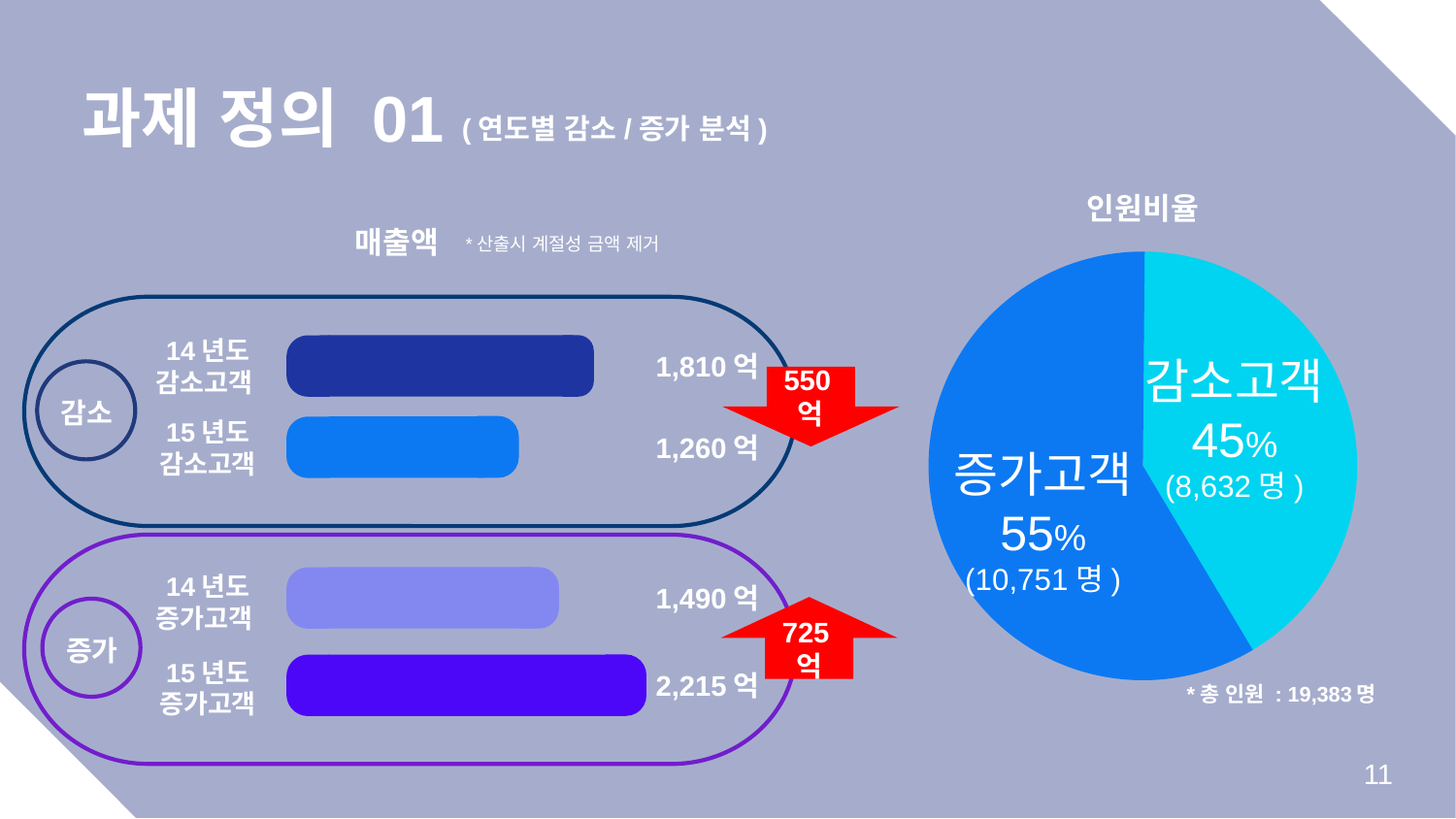

1인당 평균 매출

과제 정의 01
(연도별 감소/증가 분석)
인원비율

감소고객
45%
(8,632명)
증가고객
55%
(10,751명)
*총 인원 : 19,383명
매출액

1,810억
14년도
감소고객

감소

1,260억
15년도
감소고객

1,490억
14년도
증가고객

증가

2,215억
15년도
증가고객
*산출시 계절성 금액 제거
550억
725억
11